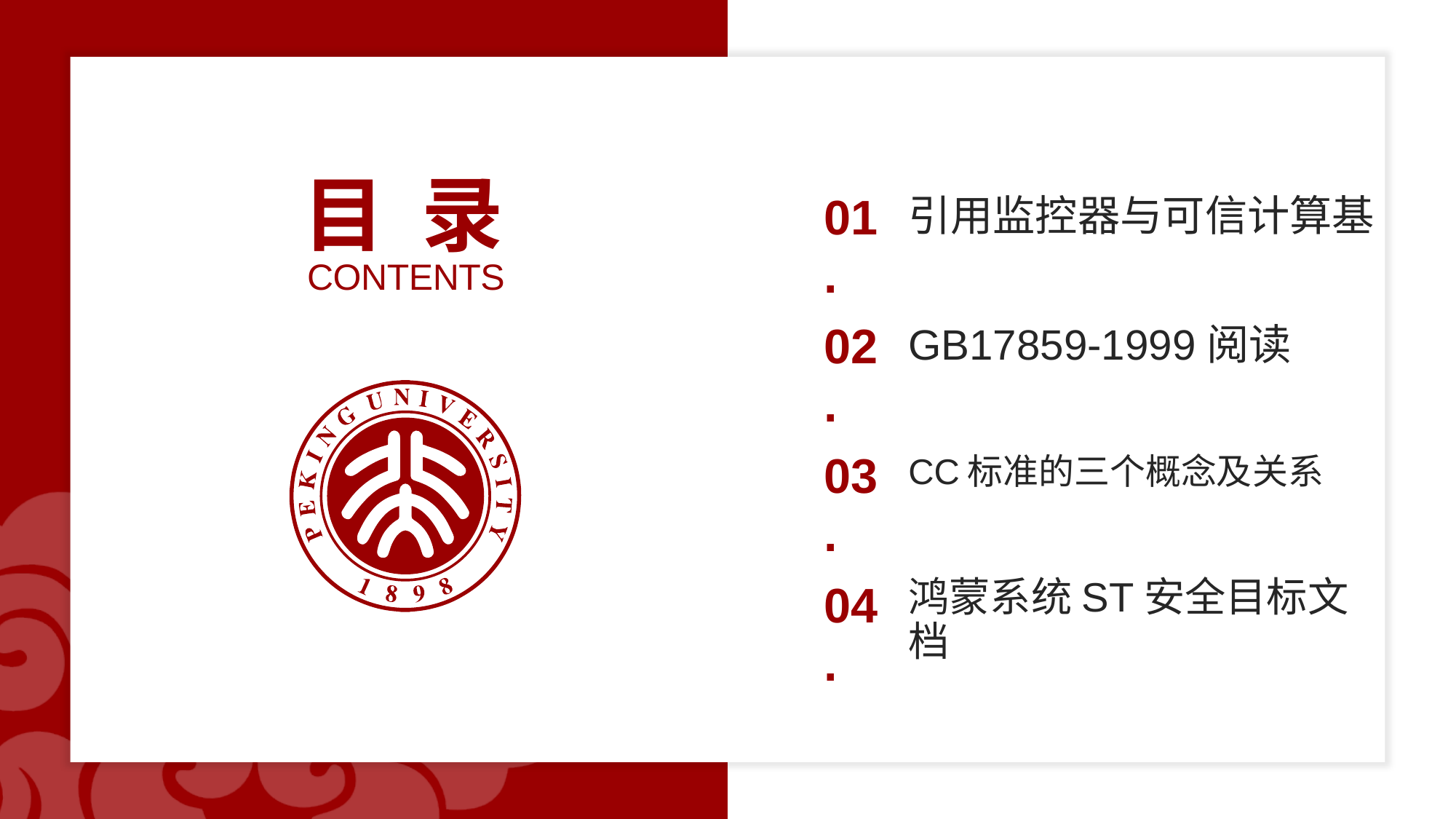

引用监控器与可信计算基
GB17859-1999阅读
CC标准的三个概念及关系
鸿蒙系统ST安全目标文档